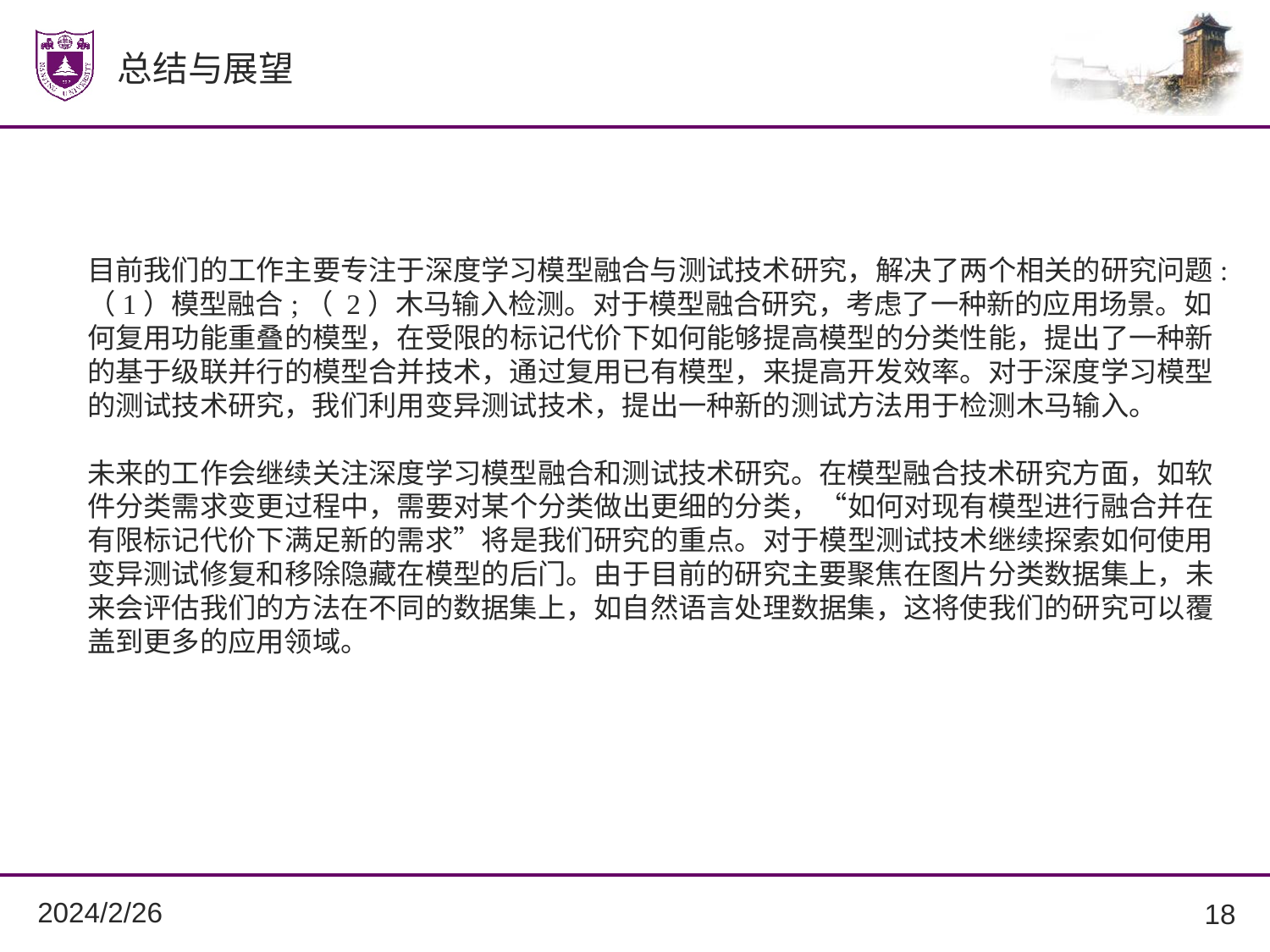

总结与展望

目前我们的工作主要专注于深度学习模型融合与测试技术研究，解决了两个相关的研究问题: （1）模型融合;（ 2）木马输入检测。对于模型融合研究，考虑了一种新的应用场景。如何复用功能重叠的模型，在受限的标记代价下如何能够提高模型的分类性能，提出了一种新的基于级联并行的模型合并技术，通过复用已有模型，来提高开发效率。对于深度学习模型的测试技术研究，我们利用变异测试技术，提出一种新的测试方法用于检测木马输入。

未来的工作会继续关注深度学习模型融合和测试技术研究。在模型融合技术研究方面，如软件分类需求变更过程中，需要对某个分类做出更细的分类，“如何对现有模型进行融合并在有限标记代价下满足新的需求”将是我们研究的重点。对于模型测试技术继续探索如何使用变异测试修复和移除隐藏在模型的后门。由于目前的研究主要聚焦在图片分类数据集上，未来会评估我们的方法在不同的数据集上，如自然语言处理数据集，这将使我们的研究可以覆盖到更多的应用领域。